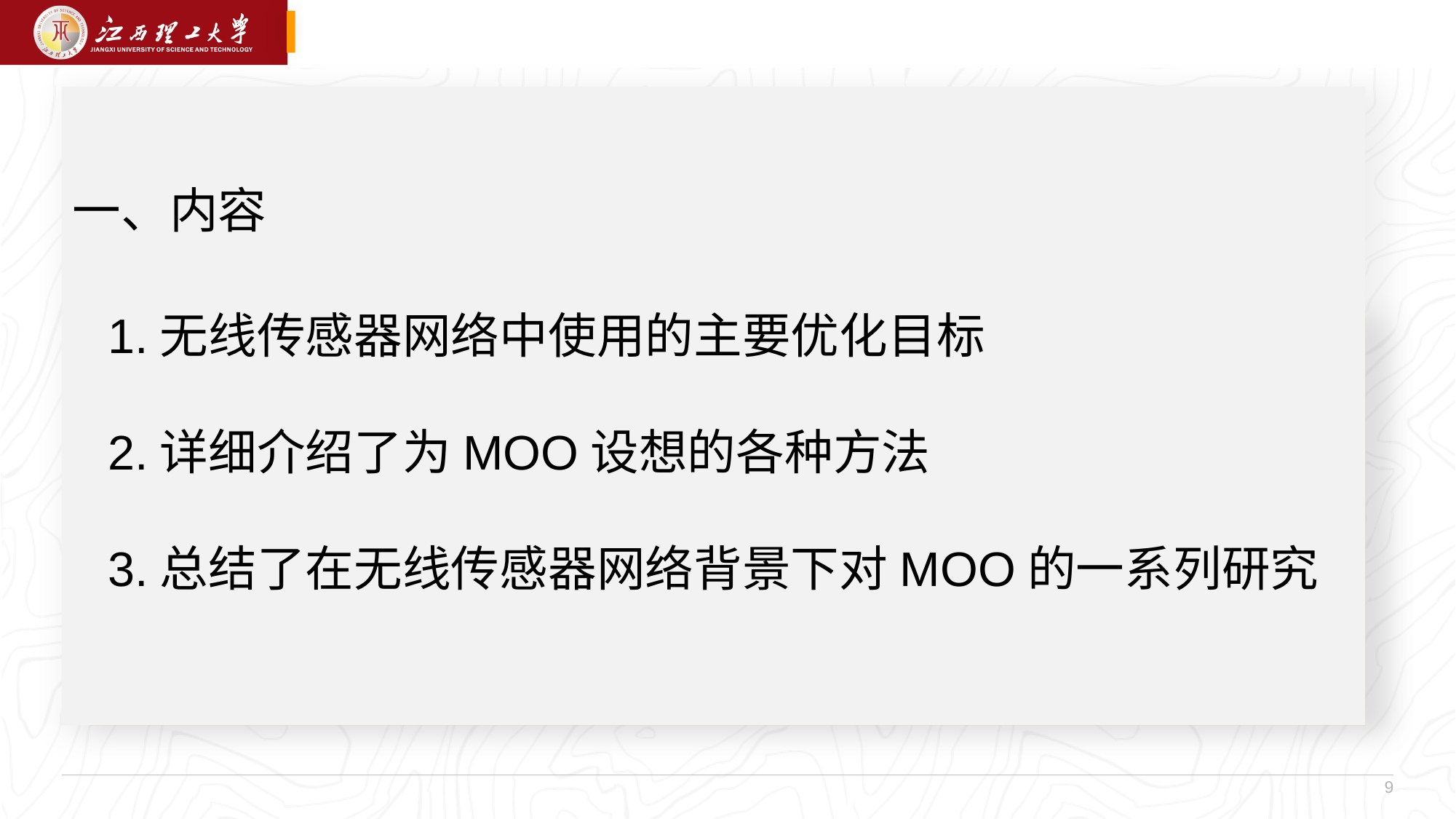

一、内容
1.无线传感器网络中使用的主要优化目标

2.详细介绍了为MOO设想的各种方法

3.总结了在无线传感器网络背景下对MOO的一系列研究

   9